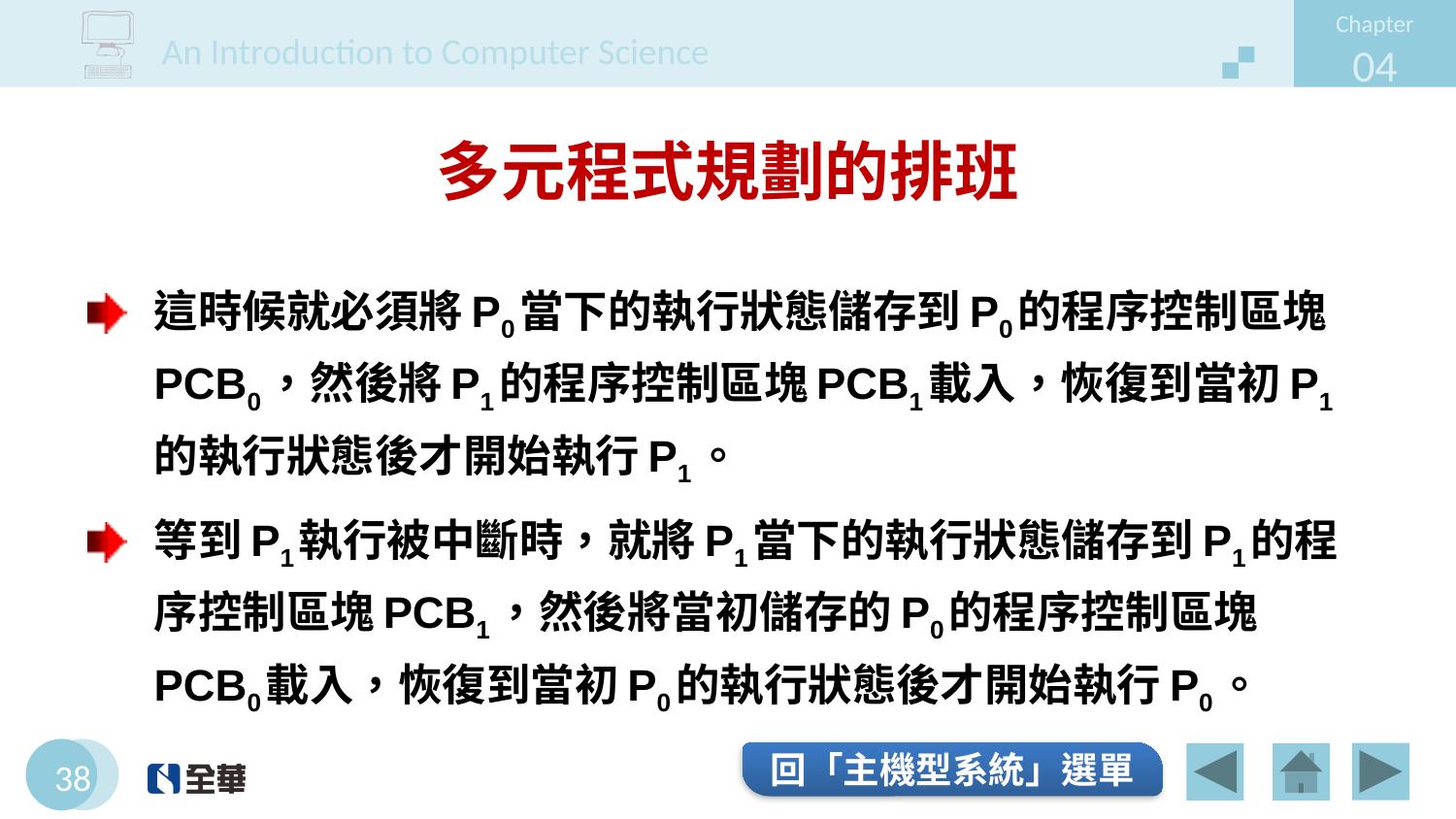

# 多元程式規劃的排班
這時候就必須將P0當下的執行狀態儲存到P0的程序控制區塊PCB0，然後將P1的程序控制區塊PCB1載入，恢復到當初P1的執行狀態後才開始執行P1。
等到P1執行被中斷時，就將P1當下的執行狀態儲存到P1的程序控制區塊PCB1，然後將當初儲存的P0的程序控制區塊PCB0載入，恢復到當初P0的執行狀態後才開始執行P0。

回「主機型系統」選單